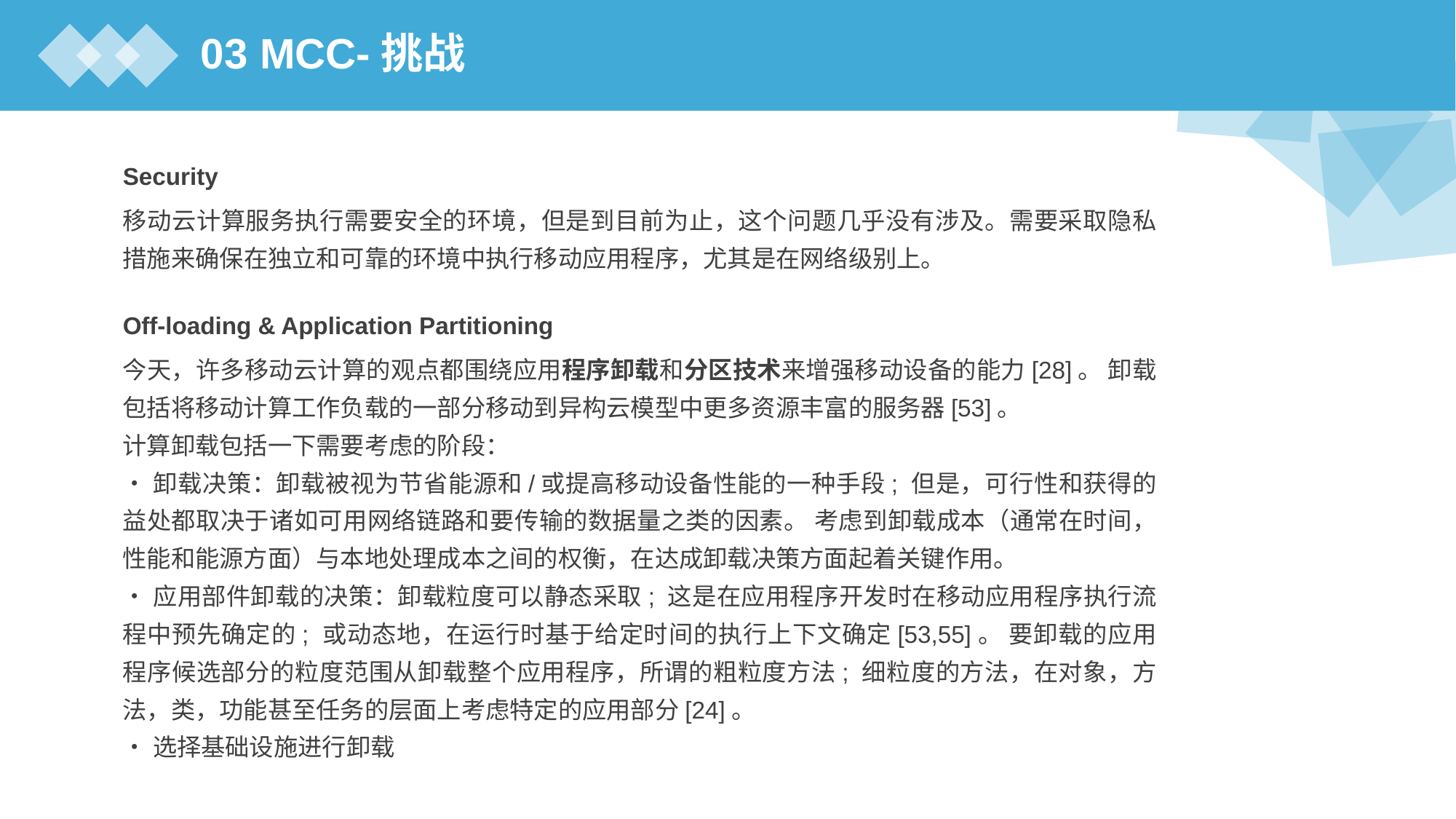

03 MCC-挑战
Security
移动云计算服务执行需要安全的环境，但是到目前为止，这个问题几乎没有涉及。需要采取隐私措施来确保在独立和可靠的环境中执行移动应用程序，尤其是在网络级别上。
Off-loading & Application Partitioning
今天，许多移动云计算的观点都围绕应用程序卸载和分区技术来增强移动设备的能力[28]。 卸载包括将移动计算工作负载的一部分移动到异构云模型中更多资源丰富的服务器[53]。
计算卸载包括一下需要考虑的阶段：
•卸载决策：卸载被视为节省能源和/或提高移动设备性能的一种手段; 但是，可行性和获得的益处都取决于诸如可用网络链路和要传输的数据量之类的因素。 考虑到卸载成本（通常在时间，性能和能源方面）与本地处理成本之间的权衡，在达成卸载决策方面起着关键作用。
•应用部件卸载的决策：卸载粒度可以静态采取; 这是在应用程序开发时在移动应用程序执行流程中预先确定的; 或动态地，在运行时基于给定时间的执行上下文确定[53,55]。 要卸载的应用程序候选部分的粒度范围从卸载整个应用程序，所谓的粗粒度方法; 细粒度的方法，在对象，方法，类，功能甚至任务的层面上考虑特定的应用部分[24]。
•选择基础设施进行卸载